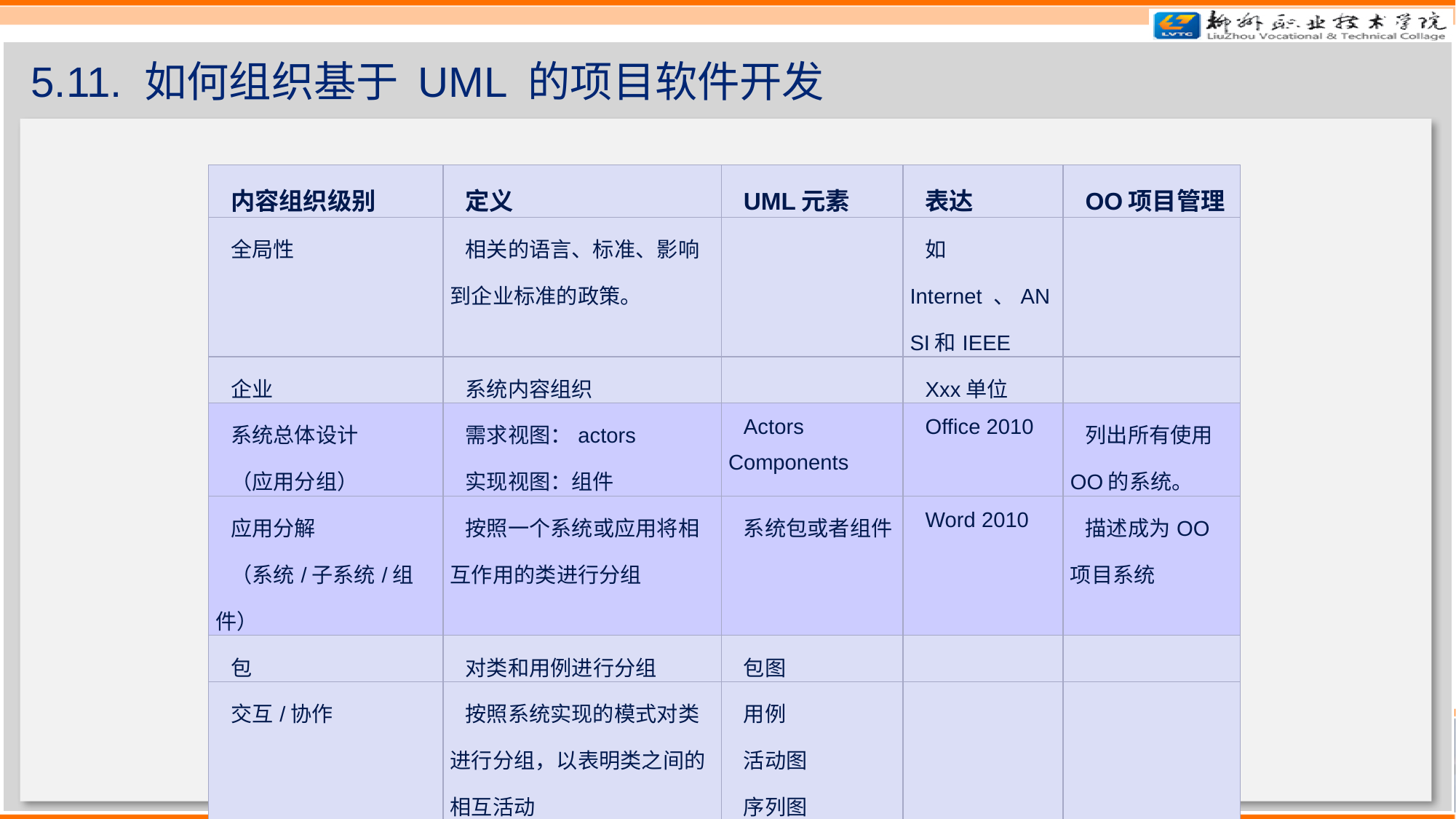

# 5.11. 如何组织基于 UML 的项目软件开发
| 内容组织级别 | 定义 | UML元素 | 表达 | OO项目管理 |
| --- | --- | --- | --- | --- |
| 全局性 | 相关的语言、标准、影响到企业标准的政策。 |  | 如Internet 、ANSI和IEEE |  |
| 企业 | 系统内容组织 |  | Xxx单位 |  |
| 系统总体设计 （应用分组） | 需求视图：actors 实现视图：组件 | Actors Components | Office 2010 | 列出所有使用OO的系统。 |
| 应用分解 （系统/子系统/组件） | 按照一个系统或应用将相互作用的类进行分组 | 系统包或者组件 | Word 2010 | 描述成为OO项目系统 |
| 包 | 对类和用例进行分组 | 包图 |  |  |
| 交互/协作 | 按照系统实现的模式对类进行分组，以表明类之间的相互活动 | 用例 活动图 序列图 |  |  |
| 类 | 一组对象 | Class | 文件 |  |